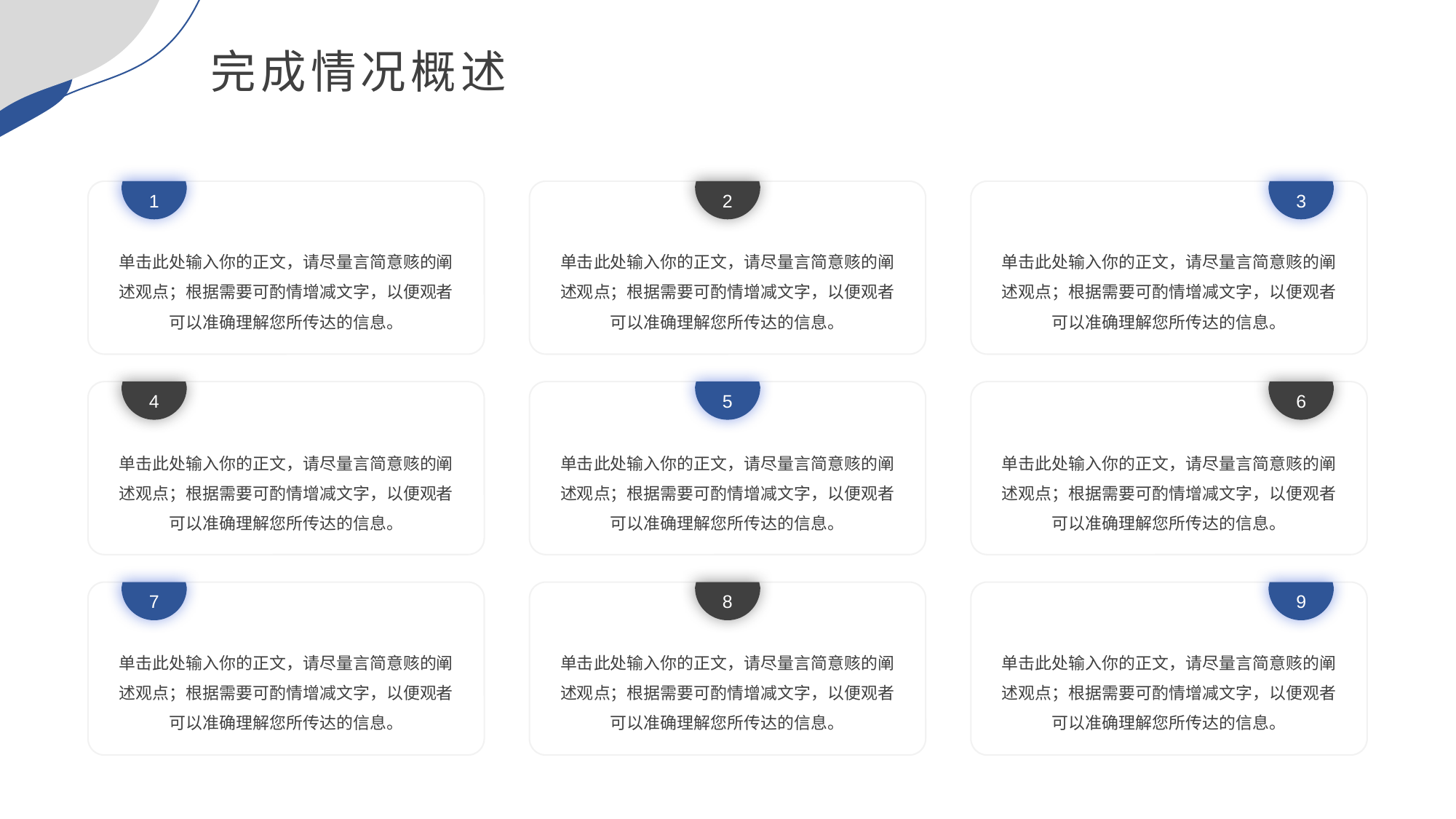

完成情况概述

1

2

3
单击此处输入你的正文，请尽量言简意赅的阐述观点；根据需要可酌情增减文字，以便观者可以准确理解您所传达的信息。
单击此处输入你的正文，请尽量言简意赅的阐述观点；根据需要可酌情增减文字，以便观者可以准确理解您所传达的信息。
单击此处输入你的正文，请尽量言简意赅的阐述观点；根据需要可酌情增减文字，以便观者可以准确理解您所传达的信息。

4
5

6
单击此处输入你的正文，请尽量言简意赅的阐述观点；根据需要可酌情增减文字，以便观者可以准确理解您所传达的信息。
单击此处输入你的正文，请尽量言简意赅的阐述观点；根据需要可酌情增减文字，以便观者可以准确理解您所传达的信息。
单击此处输入你的正文，请尽量言简意赅的阐述观点；根据需要可酌情增减文字，以便观者可以准确理解您所传达的信息。

7

8

9
单击此处输入你的正文，请尽量言简意赅的阐述观点；根据需要可酌情增减文字，以便观者可以准确理解您所传达的信息。
单击此处输入你的正文，请尽量言简意赅的阐述观点；根据需要可酌情增减文字，以便观者可以准确理解您所传达的信息。
单击此处输入你的正文，请尽量言简意赅的阐述观点；根据需要可酌情增减文字，以便观者可以准确理解您所传达的信息。